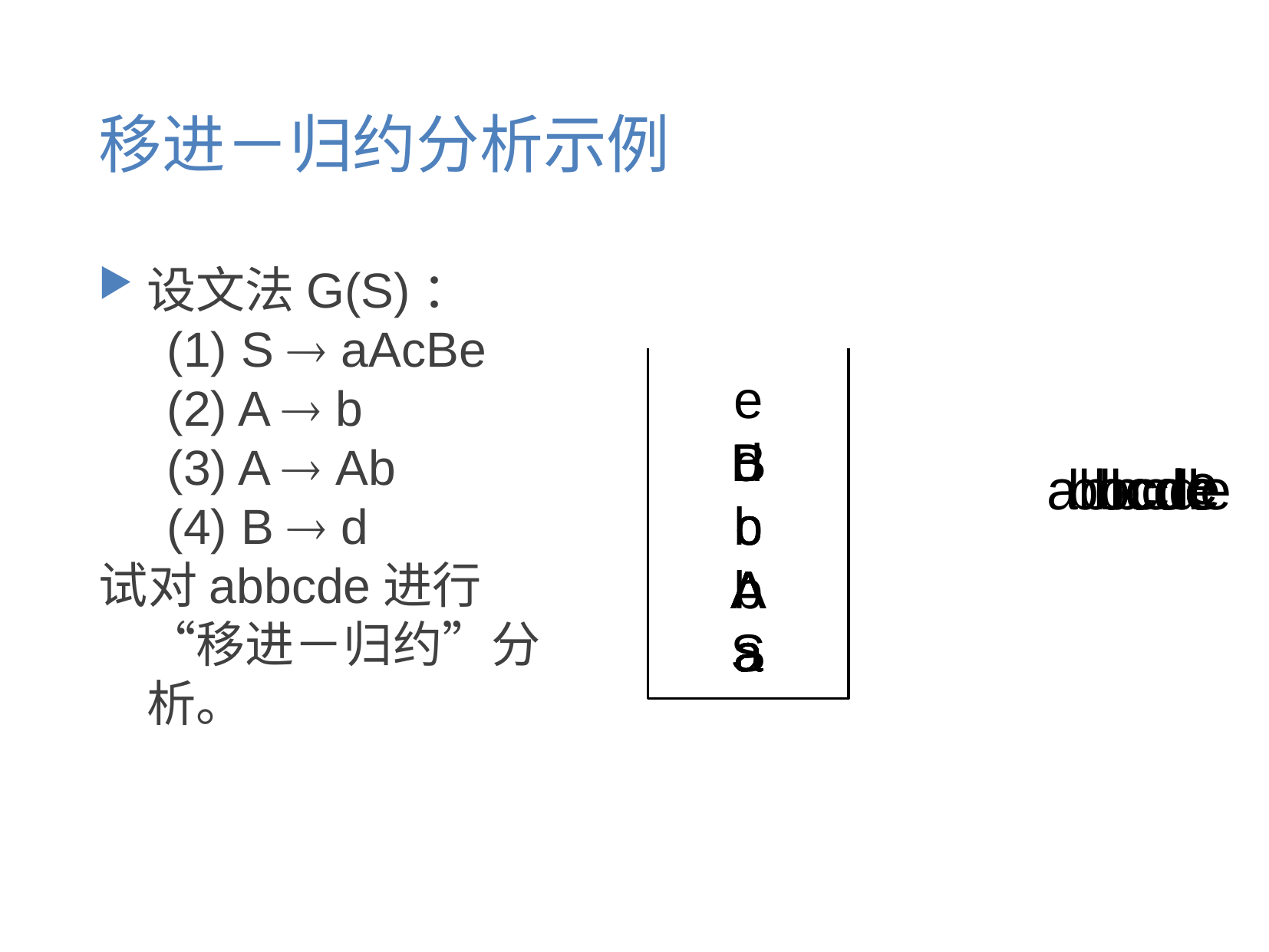

# 移进－归约分析示例
设文法G(S)：
     (1) S → aAcBe
     (2) A → b
     (3) A → Ab
     (4) B → d
试对abbcde进行“移进－归约”分析。

a
  bbcde

b
a
  bcde

A
a
  bcde

b
A
a
    cde

A
a
    cde

c
A
a
      de

d
c
A
a
        e

abbcde
e
B
c
A
a

S

B
c
A
a
        e